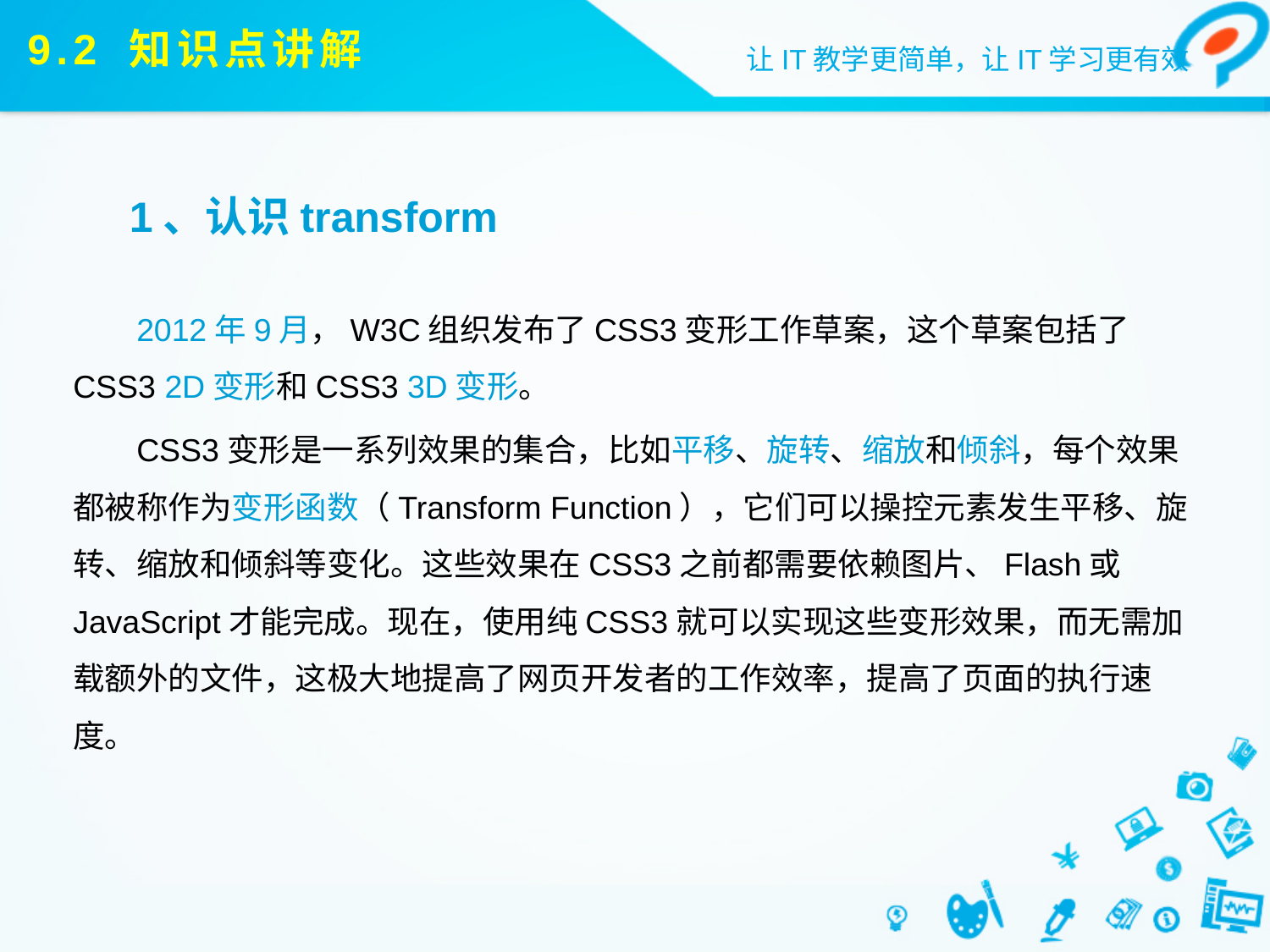

# 9.2 知识点讲解
1、认识transform
2012年9月，W3C组织发布了CSS3变形工作草案，这个草案包括了CSS3 2D变形和CSS3 3D变形。
CSS3变形是一系列效果的集合，比如平移、旋转、缩放和倾斜，每个效果都被称作为变形函数（Transform Function），它们可以操控元素发生平移、旋转、缩放和倾斜等变化。这些效果在CSS3之前都需要依赖图片、Flash或JavaScript才能完成。现在，使用纯CSS3就可以实现这些变形效果，而无需加载额外的文件，这极大地提高了网页开发者的工作效率，提高了页面的执行速度。